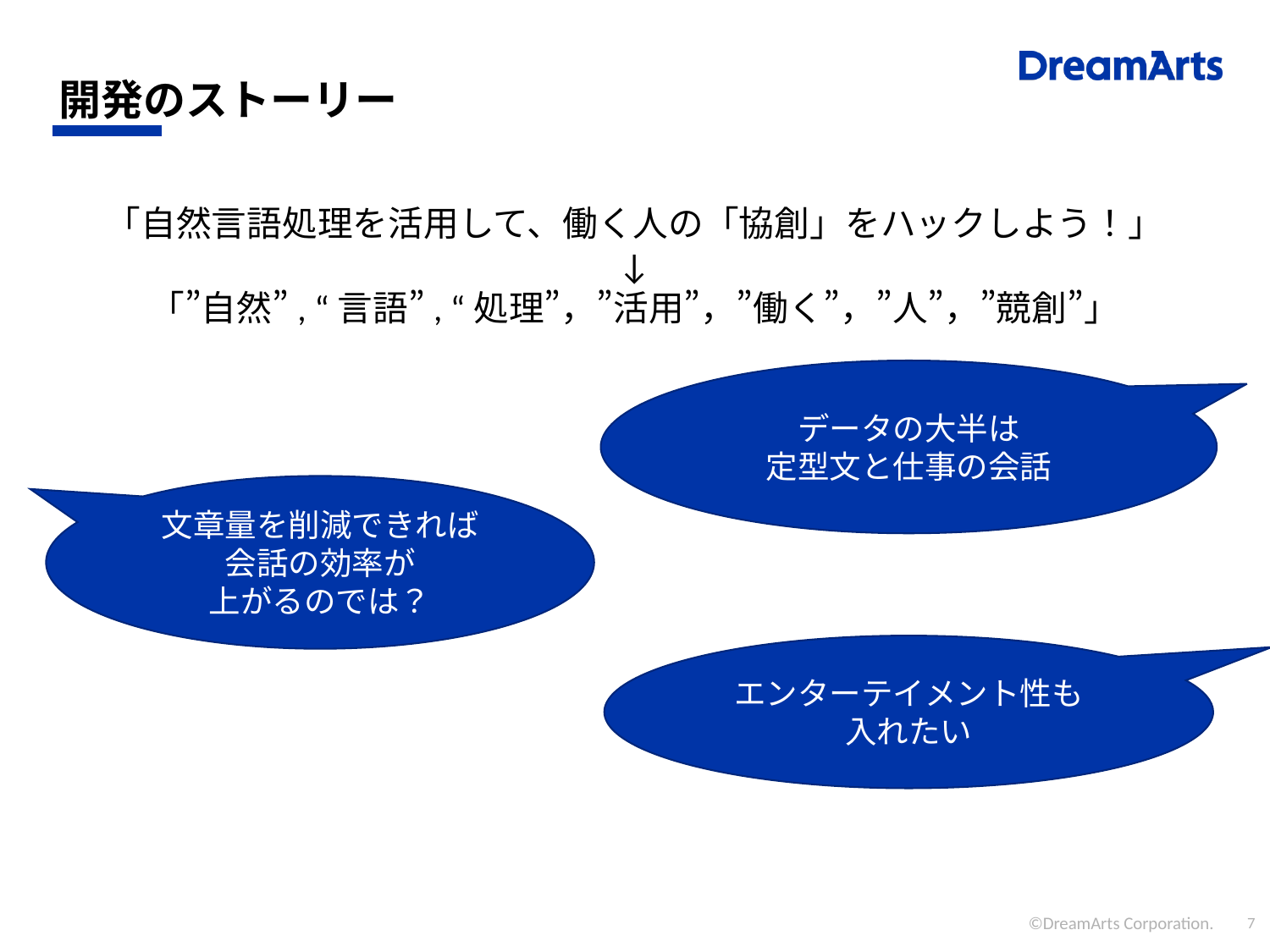

# 開発のストーリー
「自然言語処理を活用して、働く人の「協創」をハックしよう！」
↓
「”自然”, “言語”, “処理”，”活用”，”働く”，”人”，”競創”」
データの大半は
定型文と仕事の会話
文章量を削減できれば
会話の効率が
上がるのでは？
エンターテイメント性も
入れたい
©DreamArts Corporation.
7